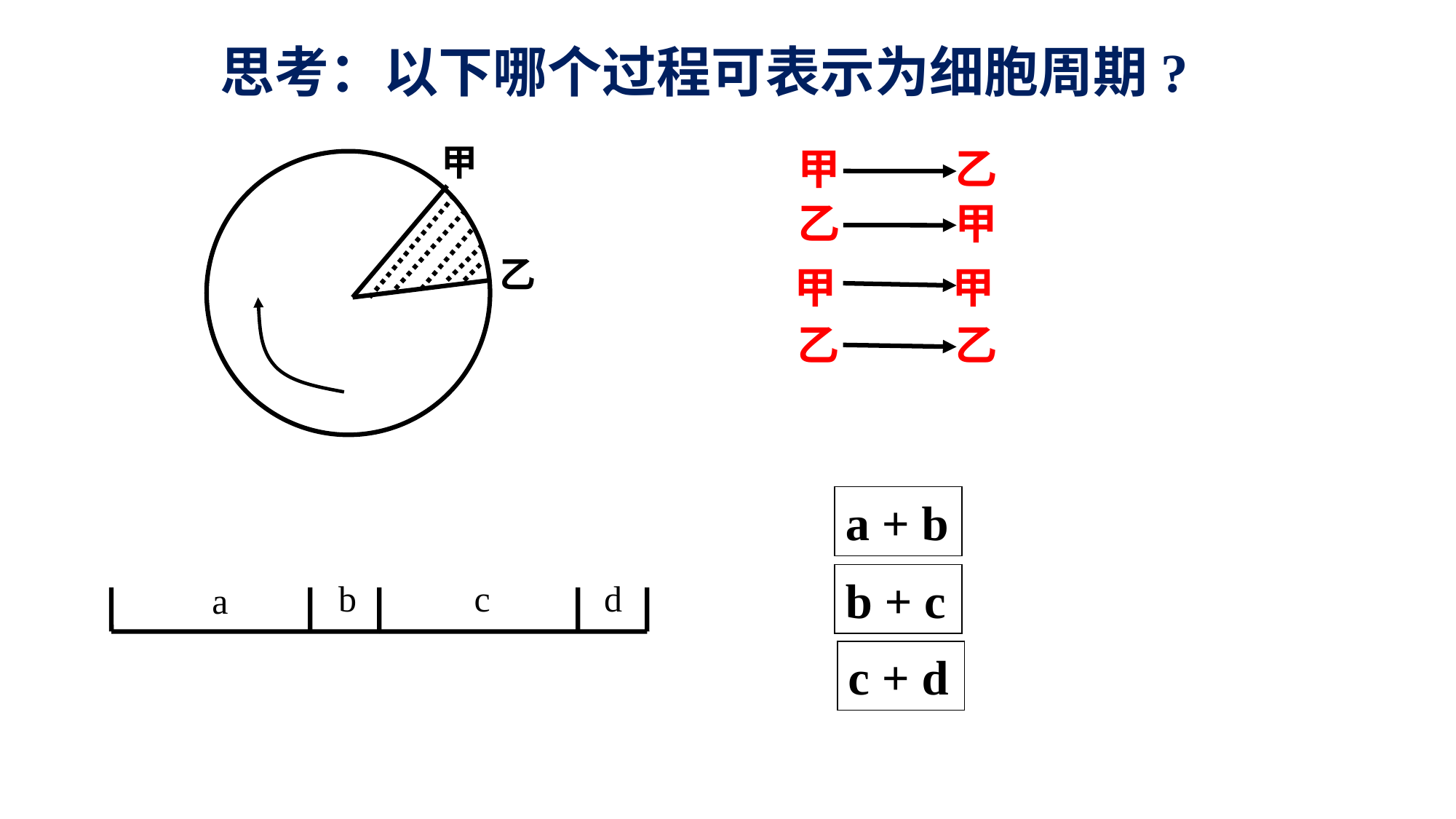

思考：以下哪个过程可表示为细胞周期?
甲

乙
甲            乙

乙            甲

甲            甲

乙            乙

a + b
b + c
b
c
d
a

c + d